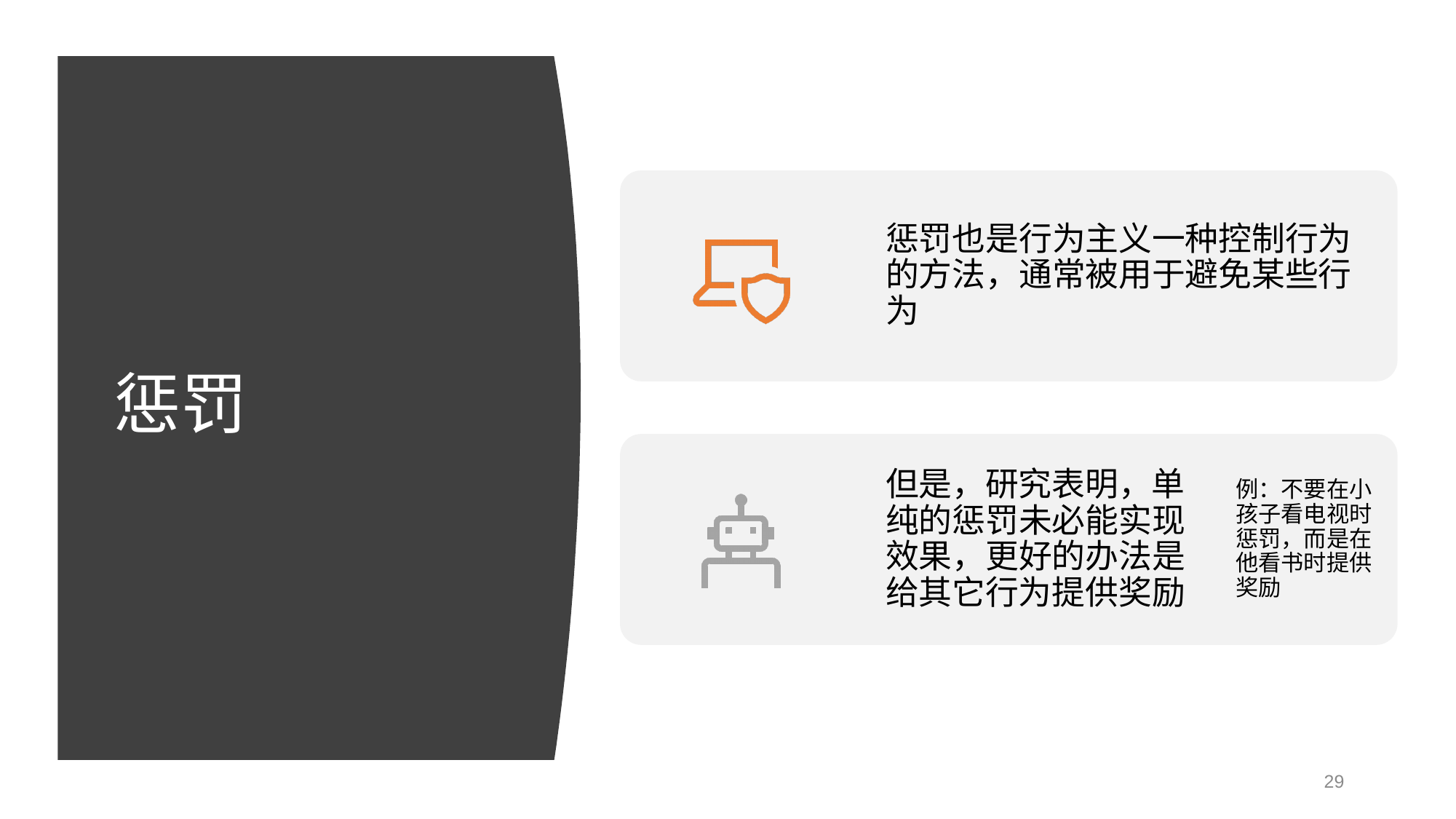

惩罚也是行为主义一种控制行为的方法，通常被用于避免某些行为
但是，研究表明，单纯的惩罚未必能实现效果，更好的办法是给其它行为提供奖励
例：不要在小孩子看电视时惩罚，而是在他看书时提供奖励

# 惩罚
29